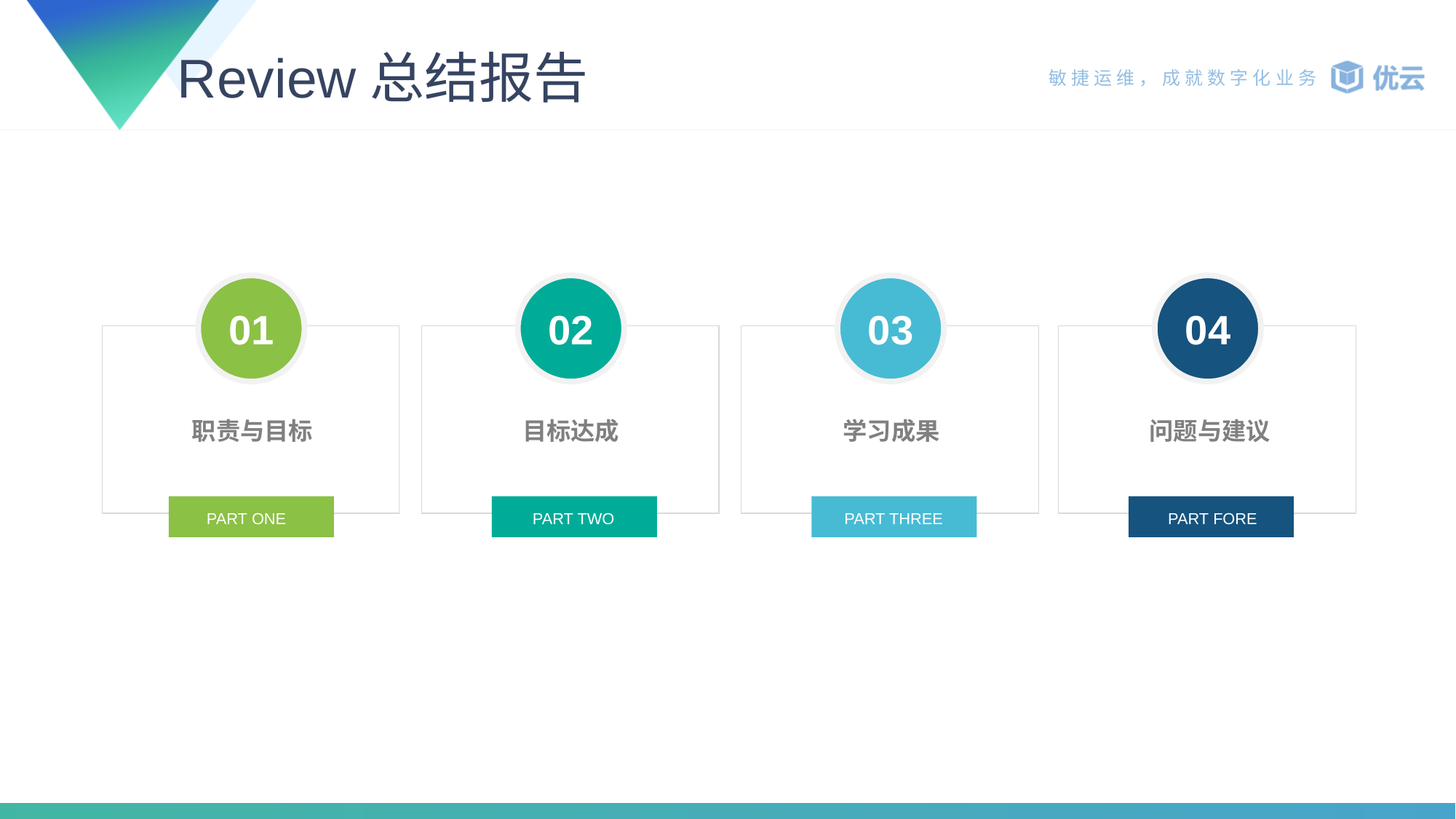

# Review总结报告
01
02
03
04

职责与目标
目标达成
学习成果
问题与建议

PART ONE
 PART TWO
PART THREE
PART FORE